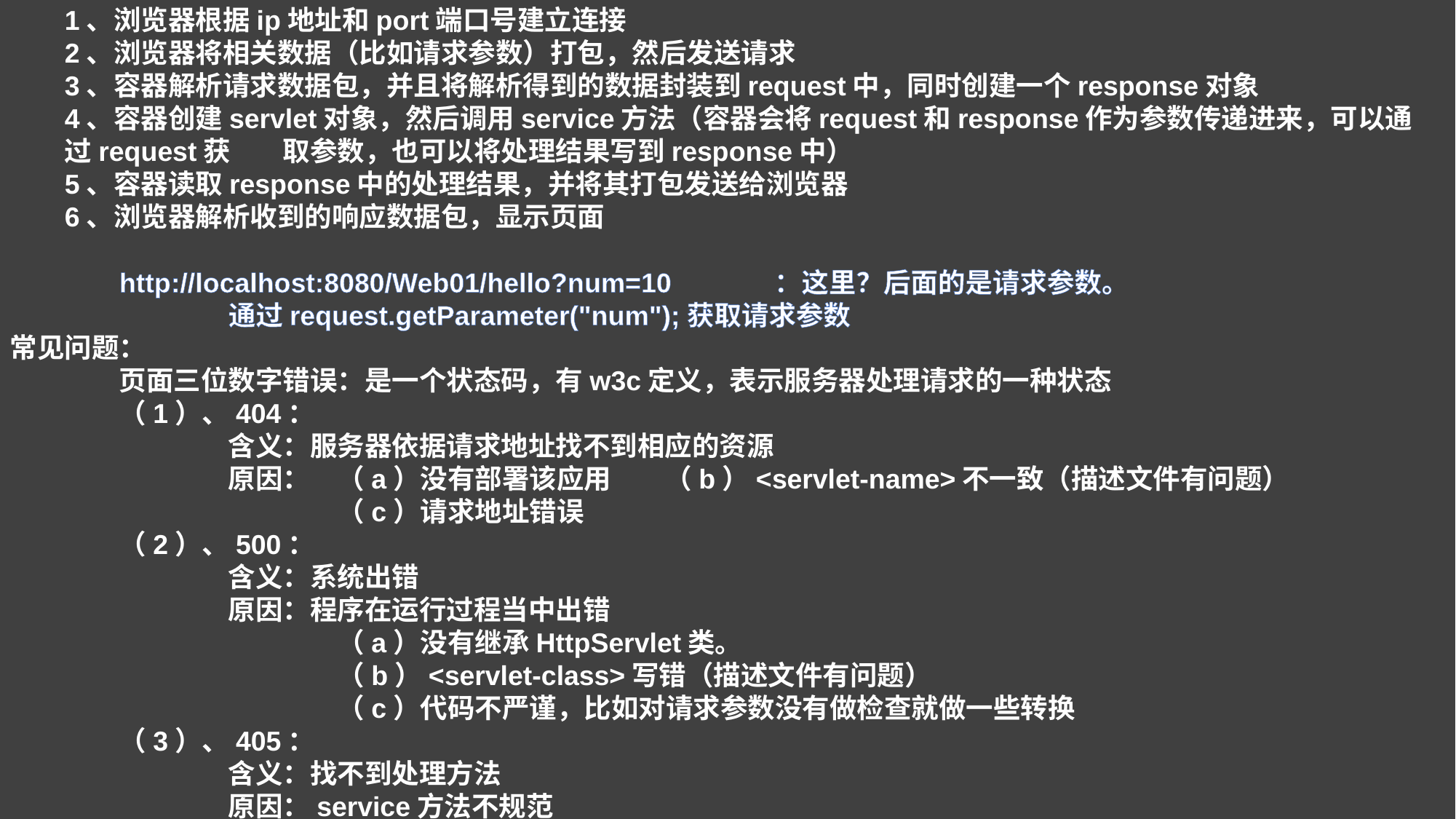

1、浏览器根据ip地址和port端口号建立连接
2、浏览器将相关数据（比如请求参数）打包，然后发送请求
3、容器解析请求数据包，并且将解析得到的数据封装到request中，同时创建一个response对象
4、容器创建servlet对象，然后调用service方法（容器会将request和response作为参数传递进来，可以通过request获	取参数，也可以将处理结果写到response中）
5、容器读取response中的处理结果，并将其打包发送给浏览器
6、浏览器解析收到的响应数据包，显示页面

	http://localhost:8080/Web01/hello?num=10	：这里？后面的是请求参数。
		通过request.getParameter("num");获取请求参数
常见问题：
	页面三位数字错误：是一个状态码，有w3c定义，表示服务器处理请求的一种状态
	（1）、404：
		含义：服务器依据请求地址找不到相应的资源
		原因：	（a）没有部署该应用	（b）<servlet-name>不一致（描述文件有问题）
			（c）请求地址错误
	（2）、500：
		含义：系统出错
		原因：程序在运行过程当中出错
			（a）没有继承HttpServlet类。
			（b）<servlet-class>写错（描述文件有问题）
			（c）代码不严谨，比如对请求参数没有做检查就做一些转换
	（3）、405：
		含义：找不到处理方法
		原因：service方法不规范